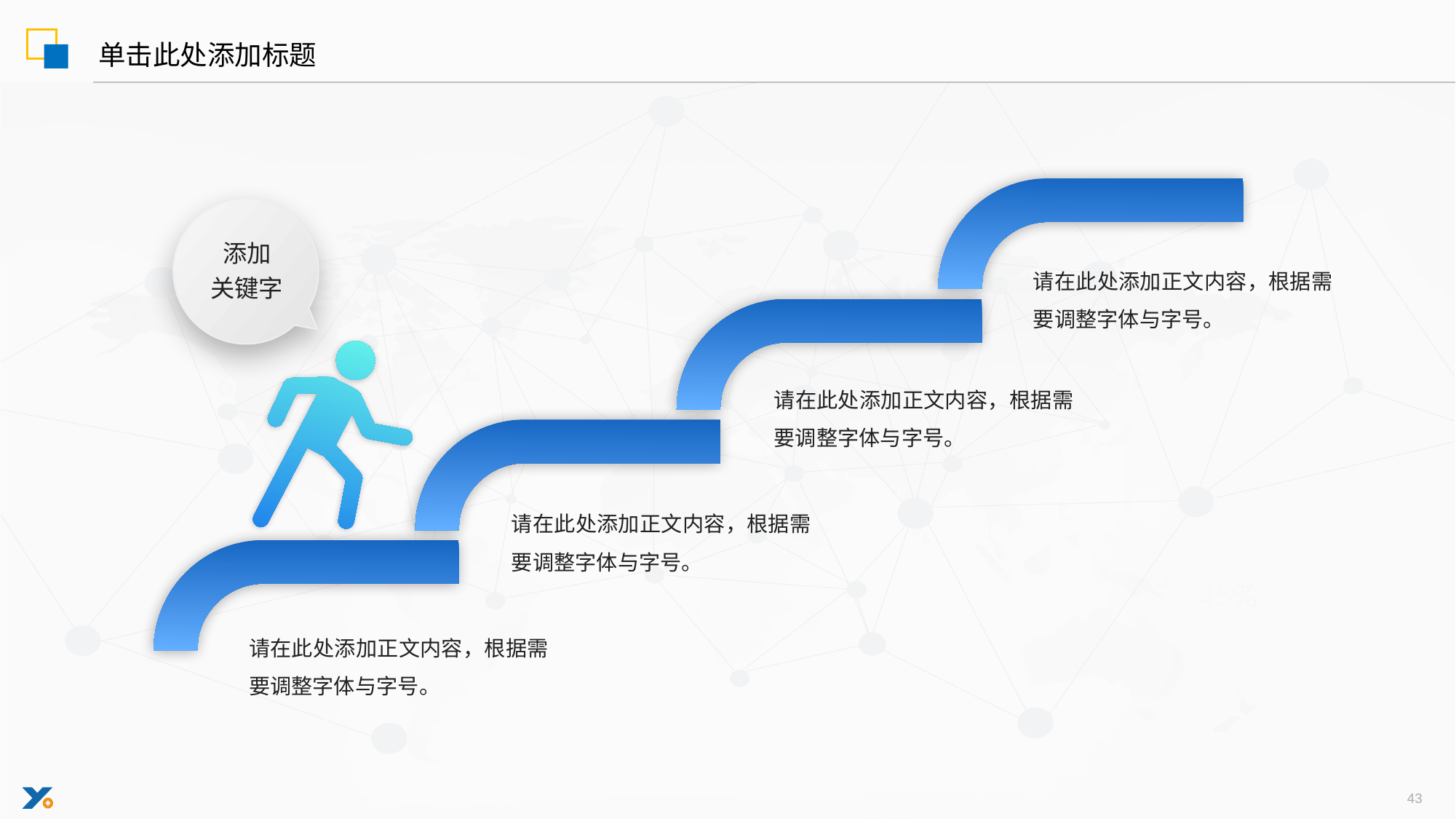

单击此处添加标题

添加
关键字
请在此处添加正文内容，根据需要调整字体与字号。

请在此处添加正文内容，根据需要调整字体与字号。

请在此处添加正文内容，根据需要调整字体与字号。

请在此处添加正文内容，根据需要调整字体与字号。